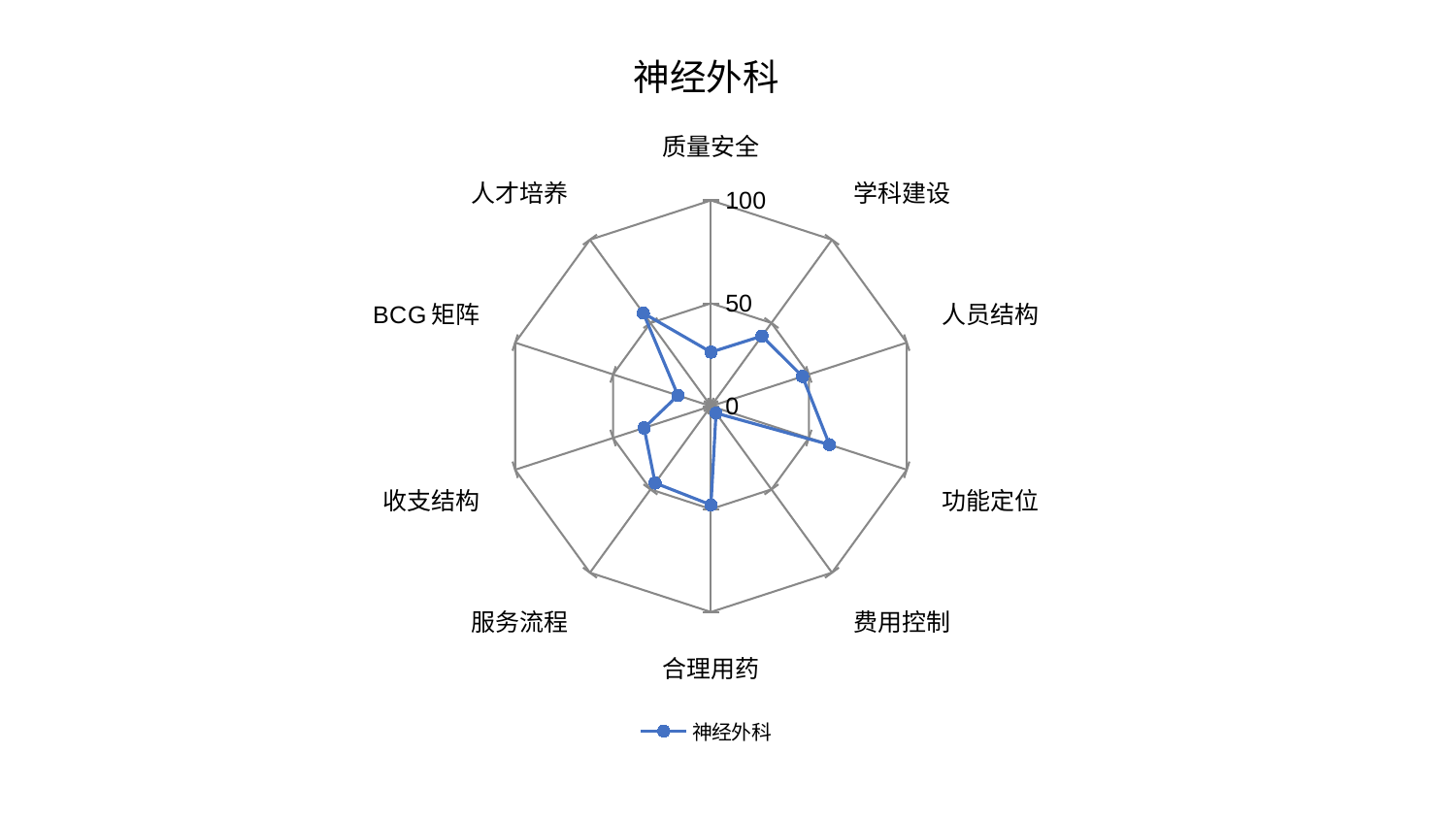

### Chart: 神经外科

| Category | 神经外科 |
|---|---|
| 质量安全 | 26.267921720039784 |
| 学科建设 | 42.125423580516106 |
| 人员结构 | 46.75489548224131 |
| 功能定位 | 60.52238241390778 |
| 费用控制 | 4.1693514474822395 |
| 合理用药 | 47.950874085162226 |
| 服务流程 | 46.17014360998819 |
| 收支结构 | 34.16947416140049 |
| BCG矩阵 | 16.86165557078275 |
| 人才培养 | 55.899032283800125 |
118